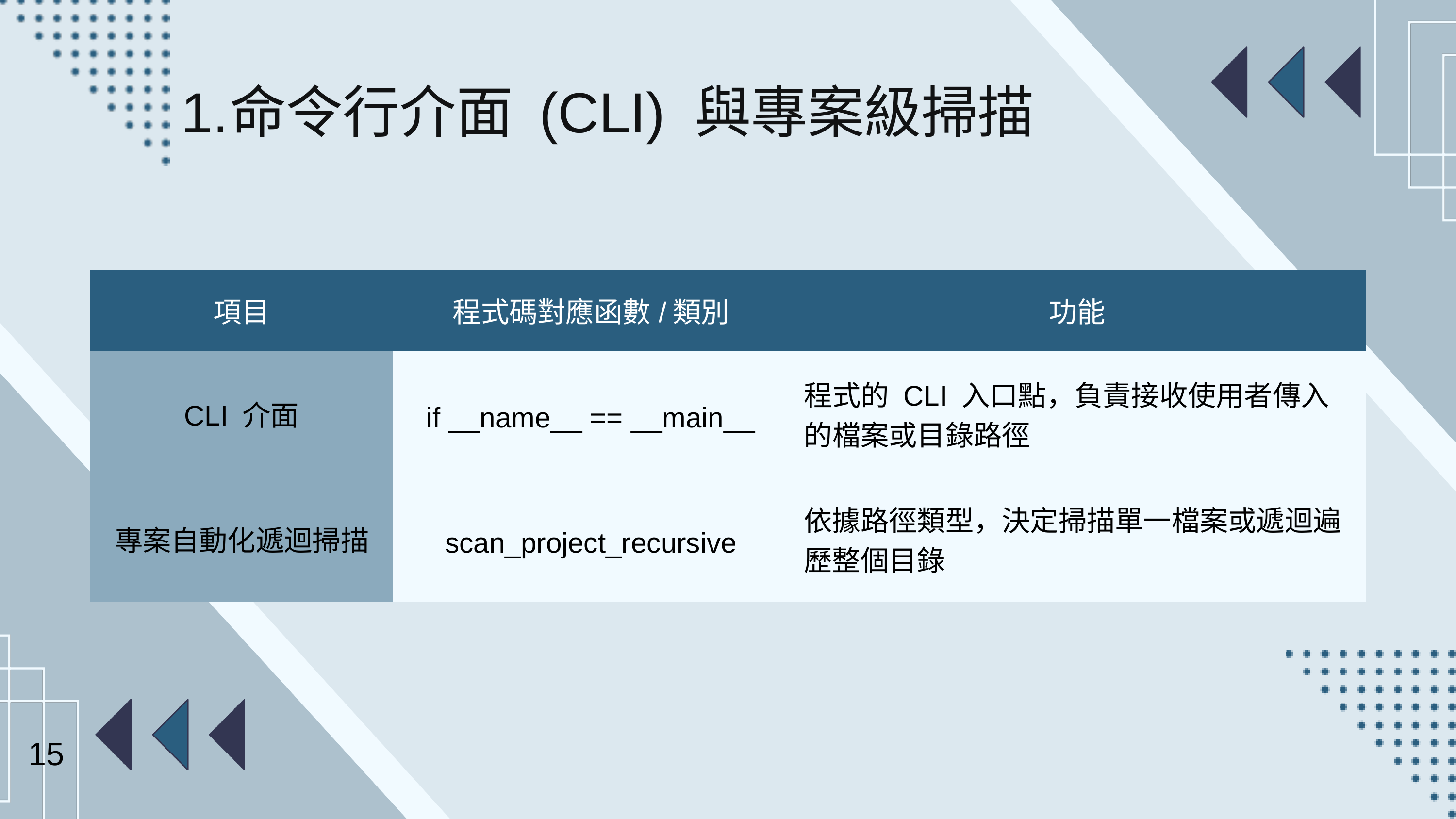

命令行介面 (CLI) 與專案級掃描
| 項目 | 程式碼對應函數/類別 | 功能 |
| --- | --- | --- |
| CLI 介面 | if \_\_name\_\_ == \_\_main\_\_ | 程式的 CLI 入口點，負責接收使用者傳入的檔案或目錄路徑 |
| 專案自動化遞迴掃描 | scan\_project\_recursive | 依據路徑類型，決定掃描單一檔案或遞迴遍歷整個目錄 |

15